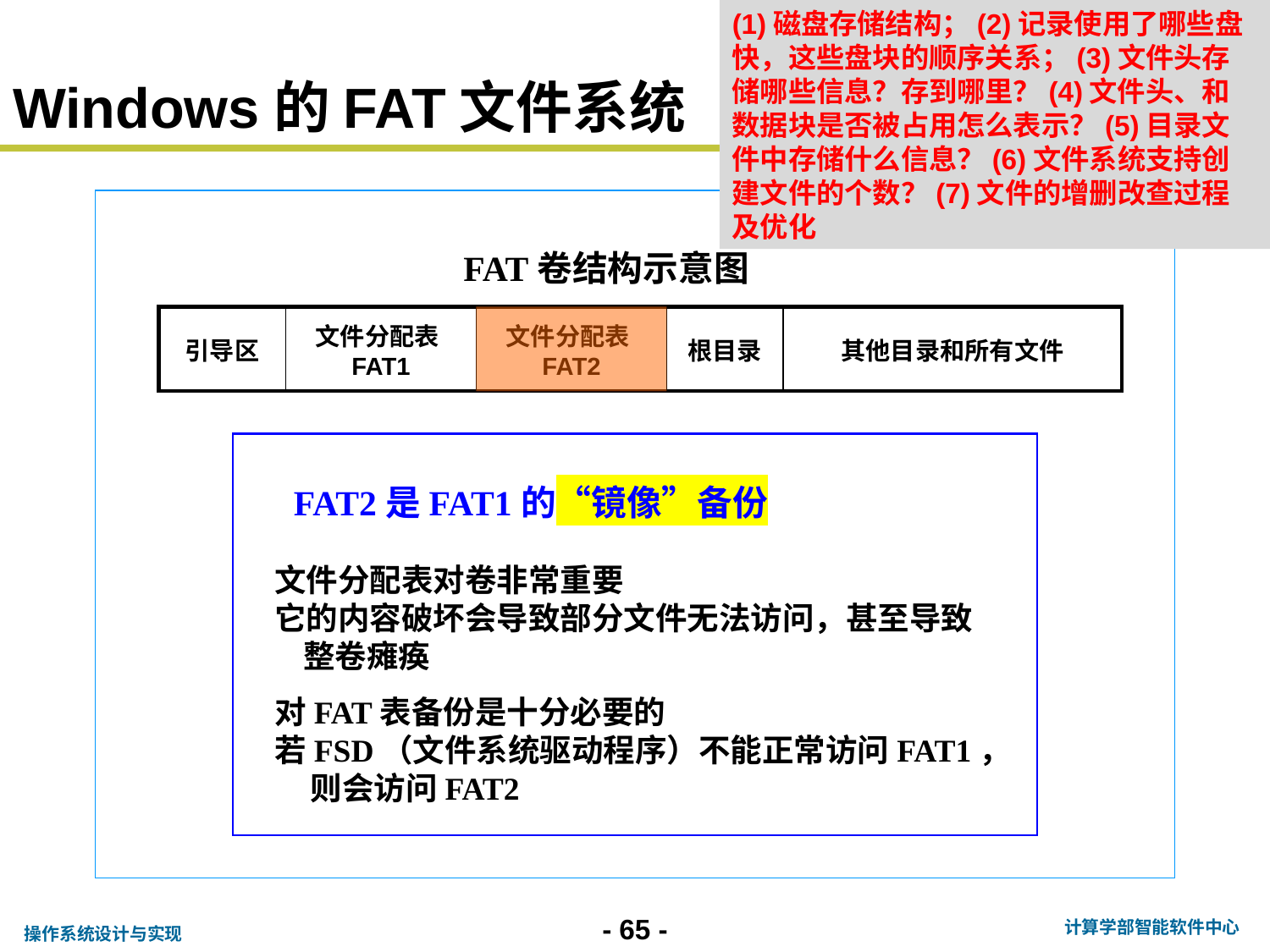

(1)磁盘存储结构；(2)记录使用了哪些盘快，这些盘块的顺序关系；(3)文件头存储哪些信息？存到哪里？(4)文件头、和数据块是否被占用怎么表示？(5)目录文件中存储什么信息？(6)文件系统支持创建文件的个数？(7)文件的增删改查过程及优化
# Windows的FAT文件系统

                                        FAT卷结构示意图
| 引导区 | 文件分配表FAT1 | 文件分配表FAT2 | 根目录 | 其他目录和所有文件 |
| --- | --- | --- | --- | --- |

      FAT2是FAT1的“镜像”备份

   文件分配表对卷非常重要
   它的内容破坏会导致部分文件无法访问，甚至导致
       整卷瘫痪

   对FAT表备份是十分必要的
   若FSD（文件系统驱动程序）不能正常访问FAT1，
        则会访问FAT2